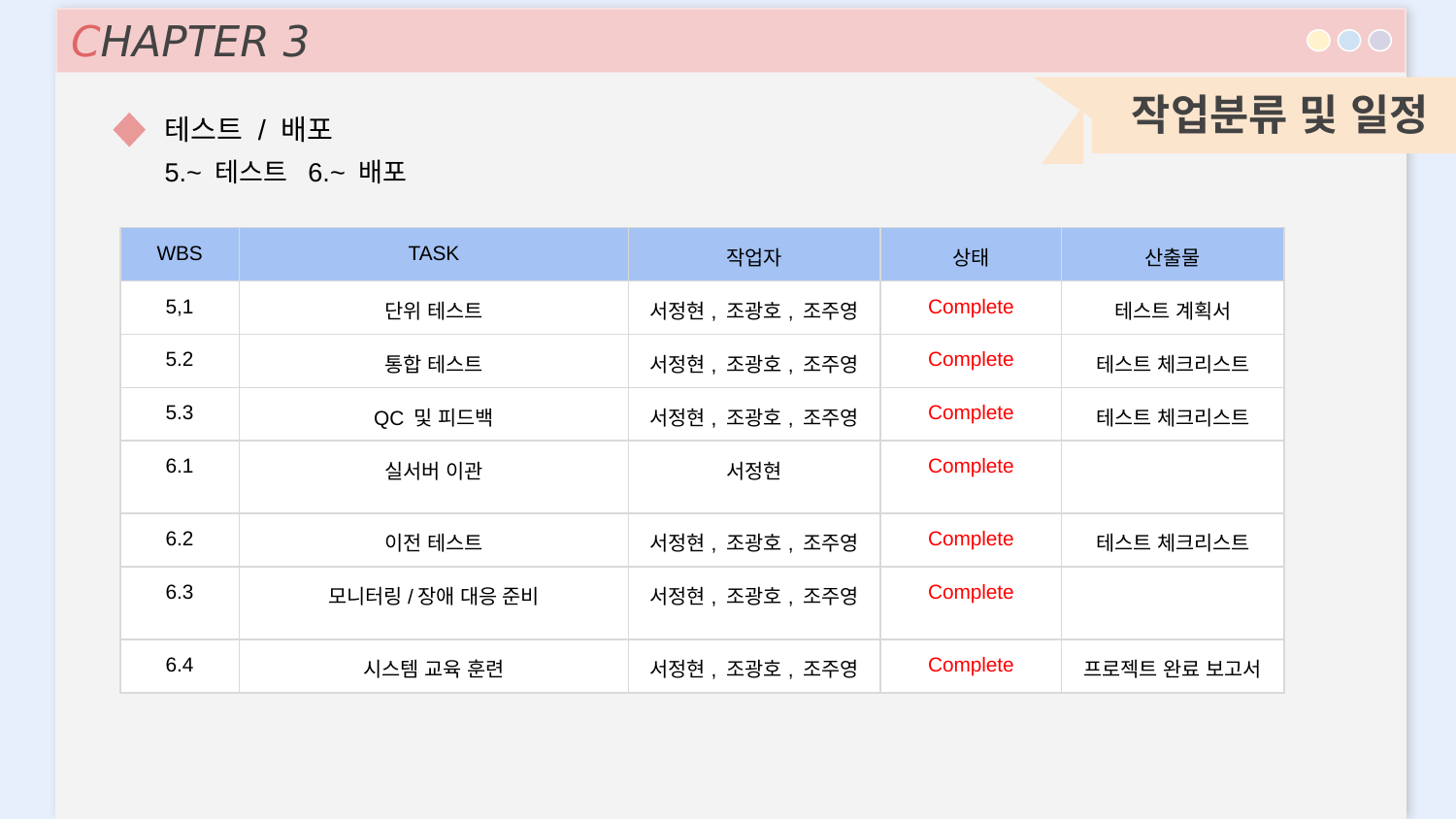

CHAPTER 3

작업분류 및 일정

테스트 / 배포

5.~ 테스트  6.~ 배포
| WBS | TASK | 작업자 | 상태 | 산출물 |
| --- | --- | --- | --- | --- |
| 5,1 | 단위 테스트 | 서정현, 조광호, 조주영 | Complete | 테스트 계획서 |
| 5.2 | 통합 테스트 | 서정현, 조광호, 조주영 | Complete | 테스트 체크리스트 |
| 5.3 | QC 및 피드백 | 서정현, 조광호, 조주영 | Complete | 테스트 체크리스트 |
| 6.1 | 실서버 이관 | 서정현 | Complete |  |
| 6.2 | 이전 테스트 | 서정현, 조광호, 조주영 | Complete | 테스트 체크리스트 |
| 6.3 | 모니터링/장애 대응 준비 | 서정현, 조광호, 조주영 | Complete |  |
| 6.4 | 시스템 교육 훈련 | 서정현, 조광호, 조주영 | Complete | 프로젝트 완료 보고서 |